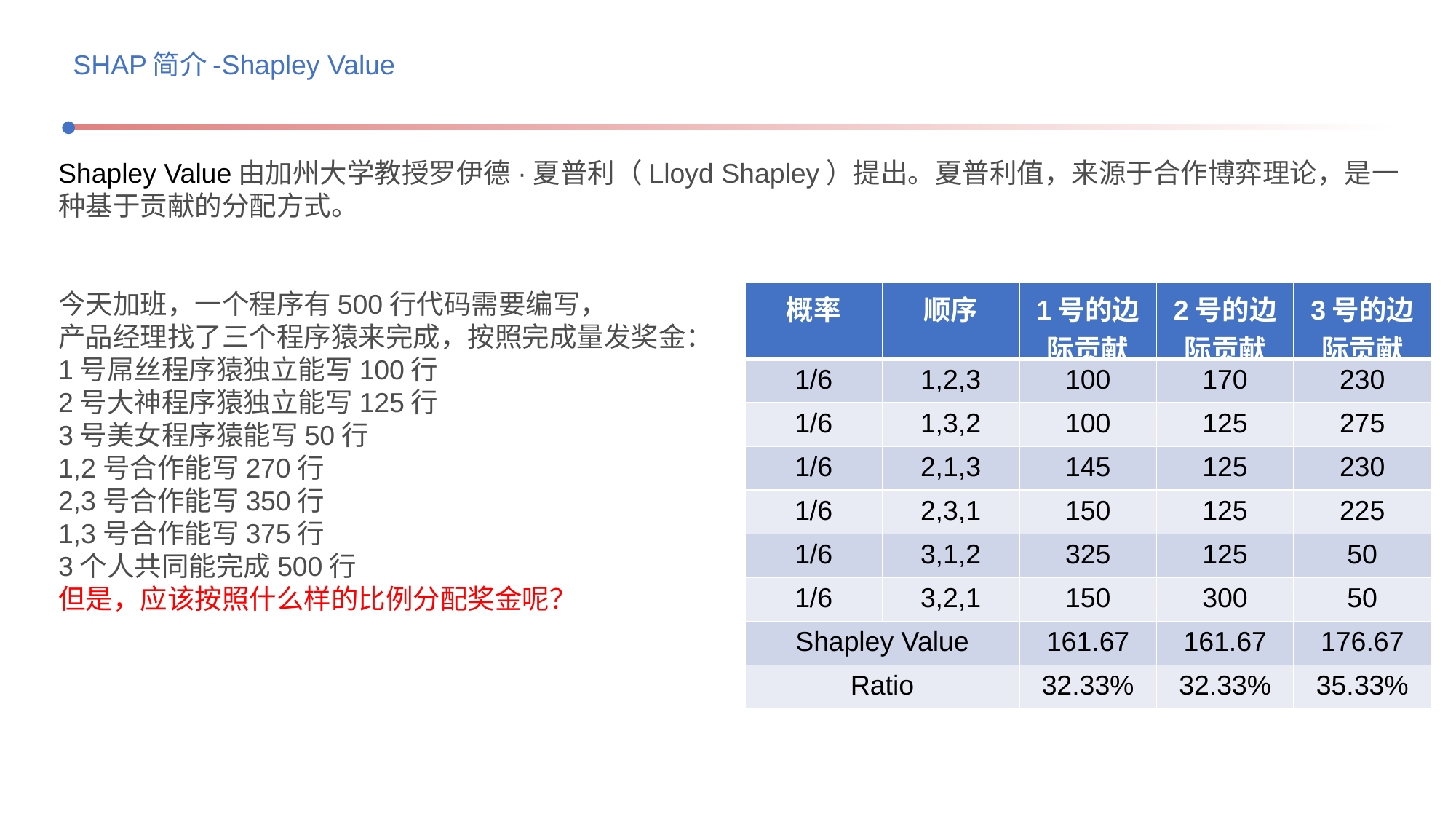

# SHAP简介-Shapley Value
Shapley Value由加州大学教授罗伊德·夏普利（Lloyd Shapley）提出。夏普利值，来源于合作博弈理论，是一种基于贡献的分配方式。

今天加班，一个程序有500行代码需要编写，
产品经理找了三个程序猿来完成，按照完成量发奖金：
1号屌丝程序猿独立能写100行
2号大神程序猿独立能写125行
3号美女程序猿能写50行
1,2号合作能写270行
2,3号合作能写350行
1,3号合作能写375行
3个人共同能完成500行
但是，应该按照什么样的比例分配奖金呢？
| 概率 | 顺序 | 1号的边际贡献 | 2号的边际贡献 | 3号的边际贡献 |
| --- | --- | --- | --- | --- |
| 1/6 | 1,2,3 | 100 | 170 | 230 |
| 1/6 | 1,3,2 | 100 | 125 | 275 |
| 1/6 | 2,1,3 | 145 | 125 | 230 |
| 1/6 | 2,3,1 | 150 | 125 | 225 |
| 1/6 | 3,1,2 | 325 | 125 | 50 |
| 1/6 | 3,2,1 | 150 | 300 | 50 |
| Shapley Value |  | 161.67 | 161.67 | 176.67 |
| Ratio |  | 32.33% | 32.33% | 35.33% |